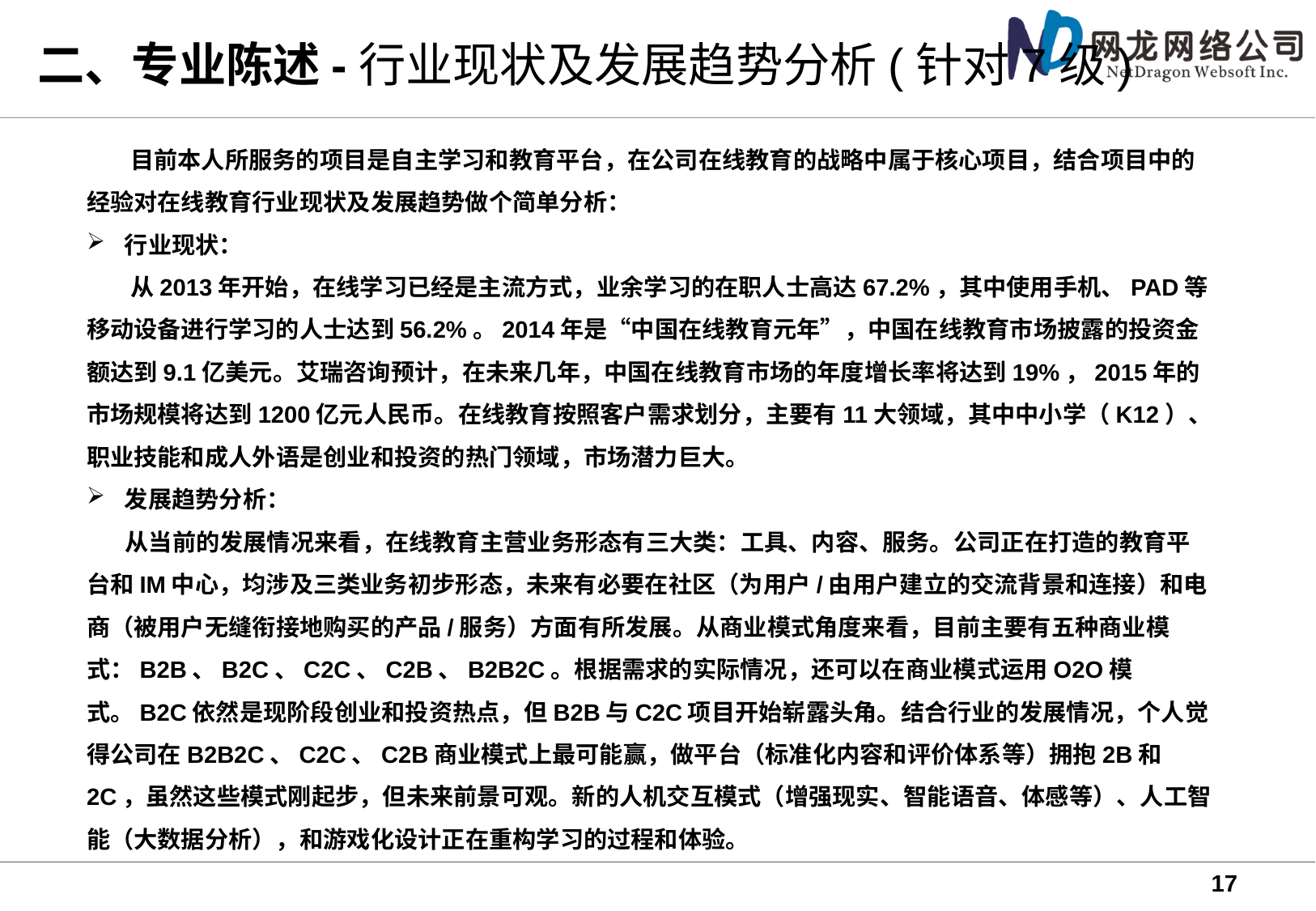

# 二、专业陈述-行业现状及发展趋势分析(针对7级)
       目前本人所服务的项目是自主学习和教育平台，在公司在线教育的战略中属于核心项目，结合项目中的经验对在线教育行业现状及发展趋势做个简单分析：
行业现状：
       从2013年开始，在线学习已经是主流方式，业余学习的在职人士高达67.2%，其中使用手机、PAD等移动设备进行学习的人士达到56.2%。2014年是“中国在线教育元年”，中国在线教育市场披露的投资金额达到9.1亿美元。艾瑞咨询预计，在未来几年，中国在线教育市场的年度增长率将达到19%，2015年的市场规模将达到1200亿元人民币。在线教育按照客户需求划分，主要有11大领域，其中中小学（K12）、职业技能和成人外语是创业和投资的热门领域，市场潜力巨大。
发展趋势分析：
      从当前的发展情况来看，在线教育主营业务形态有三大类：工具、内容、服务。公司正在打造的教育平台和IM中心，均涉及三类业务初步形态，未来有必要在社区（为用户/由用户建立的交流背景和连接）和电商（被用户无缝衔接地购买的产品/服务）方面有所发展。从商业模式角度来看，目前主要有五种商业模式：B2B、B2C、C2C、C2B、B2B2C。根据需求的实际情况，还可以在商业模式运用O2O模式。B2C依然是现阶段创业和投资热点，但B2B与C2C项目开始崭露头角。结合行业的发展情况，个人觉得公司在B2B2C、C2C、C2B商业模式上最可能赢，做平台（标准化内容和评价体系等）拥抱2B和2C，虽然这些模式刚起步，但未来前景可观。新的人机交互模式（增强现实、智能语音、体感等）、人工智能（大数据分析），和游戏化设计正在重构学习的过程和体验。

17